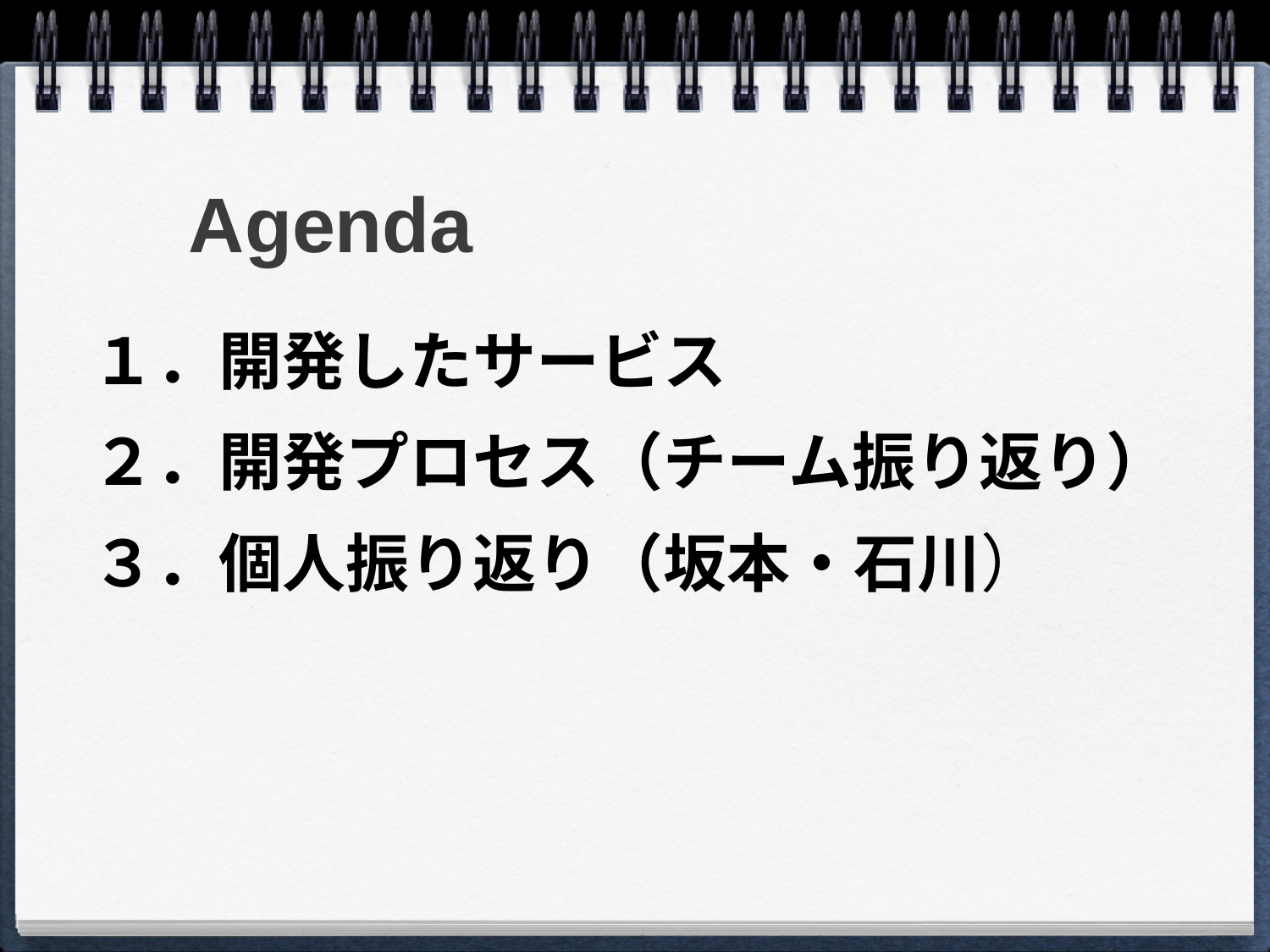

# Agenda
１．開発したサービス
２．開発プロセス（チーム振り返り）
３．個人振り返り（坂本・石川）